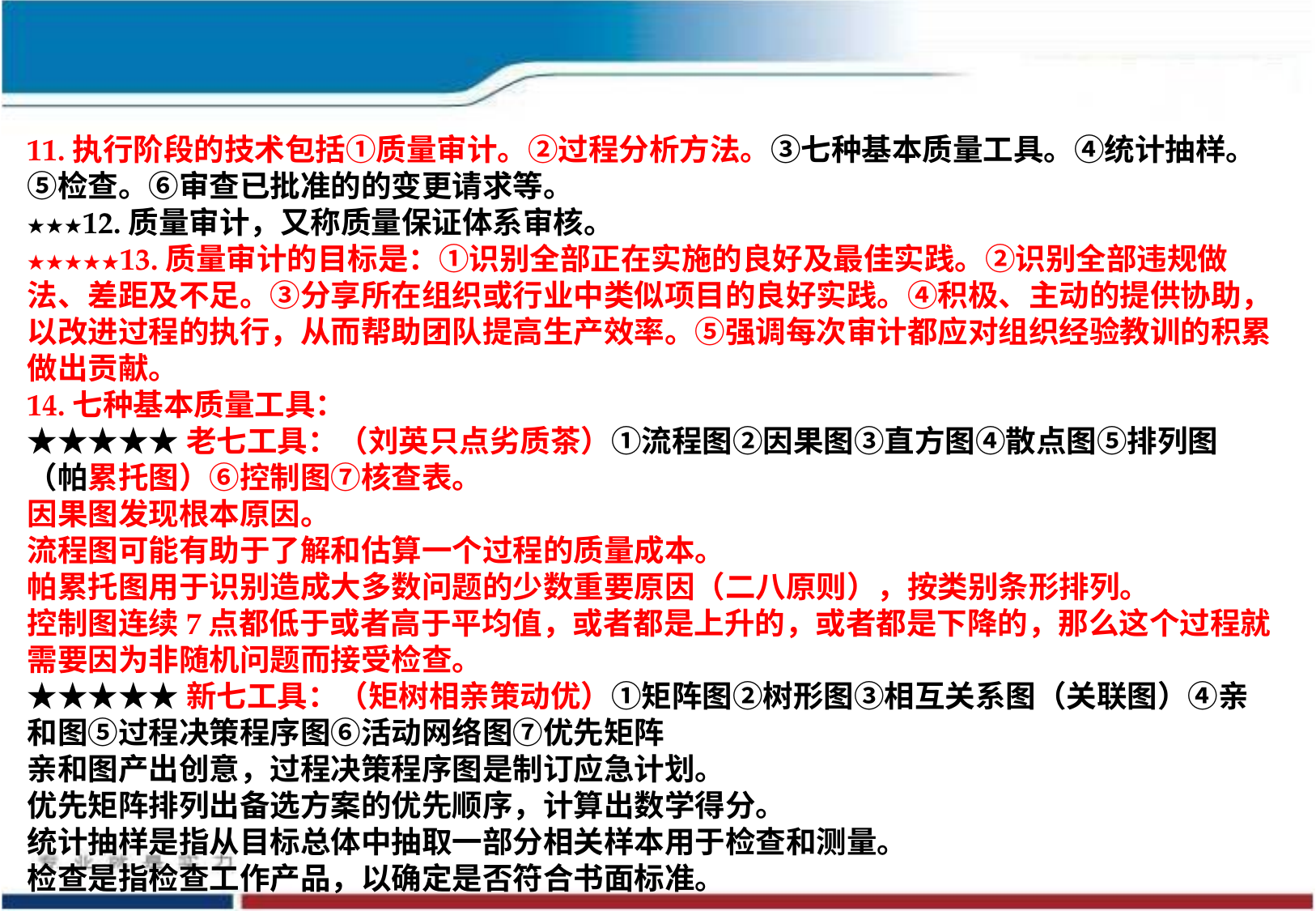

11.执行阶段的技术包括①质量审计。②过程分析方法。③七种基本质量工具。④统计抽样。⑤检查。⑥审查已批准的的变更请求等。
★★★12.质量审计，又称质量保证体系审核。
★★★★★13.质量审计的目标是：①识别全部正在实施的良好及最佳实践。②识别全部违规做法、差距及不足。③分享所在组织或行业中类似项目的良好实践。④积极、主动的提供协助，以改进过程的执行，从而帮助团队提高生产效率。⑤强调每次审计都应对组织经验教训的积累做出贡献。
14.七种基本质量工具：
★★★★★老七工具：（刘英只点劣质茶）①流程图②因果图③直方图④散点图⑤排列图（帕累托图）⑥控制图⑦核查表。
因果图发现根本原因。
流程图可能有助于了解和估算一个过程的质量成本。
帕累托图用于识别造成大多数问题的少数重要原因（二八原则），按类别条形排列。
控制图连续7点都低于或者高于平均值，或者都是上升的，或者都是下降的，那么这个过程就需要因为非随机问题而接受检查。
★★★★★新七工具：（矩树相亲策动优）①矩阵图②树形图③相互关系图（关联图）④亲和图⑤过程决策程序图⑥活动网络图⑦优先矩阵
亲和图产出创意，过程决策程序图是制订应急计划。
优先矩阵排列出备选方案的优先顺序，计算出数学得分。
统计抽样是指从目标总体中抽取一部分相关样本用于检查和测量。
检查是指检查工作产品，以确定是否符合书面标准。